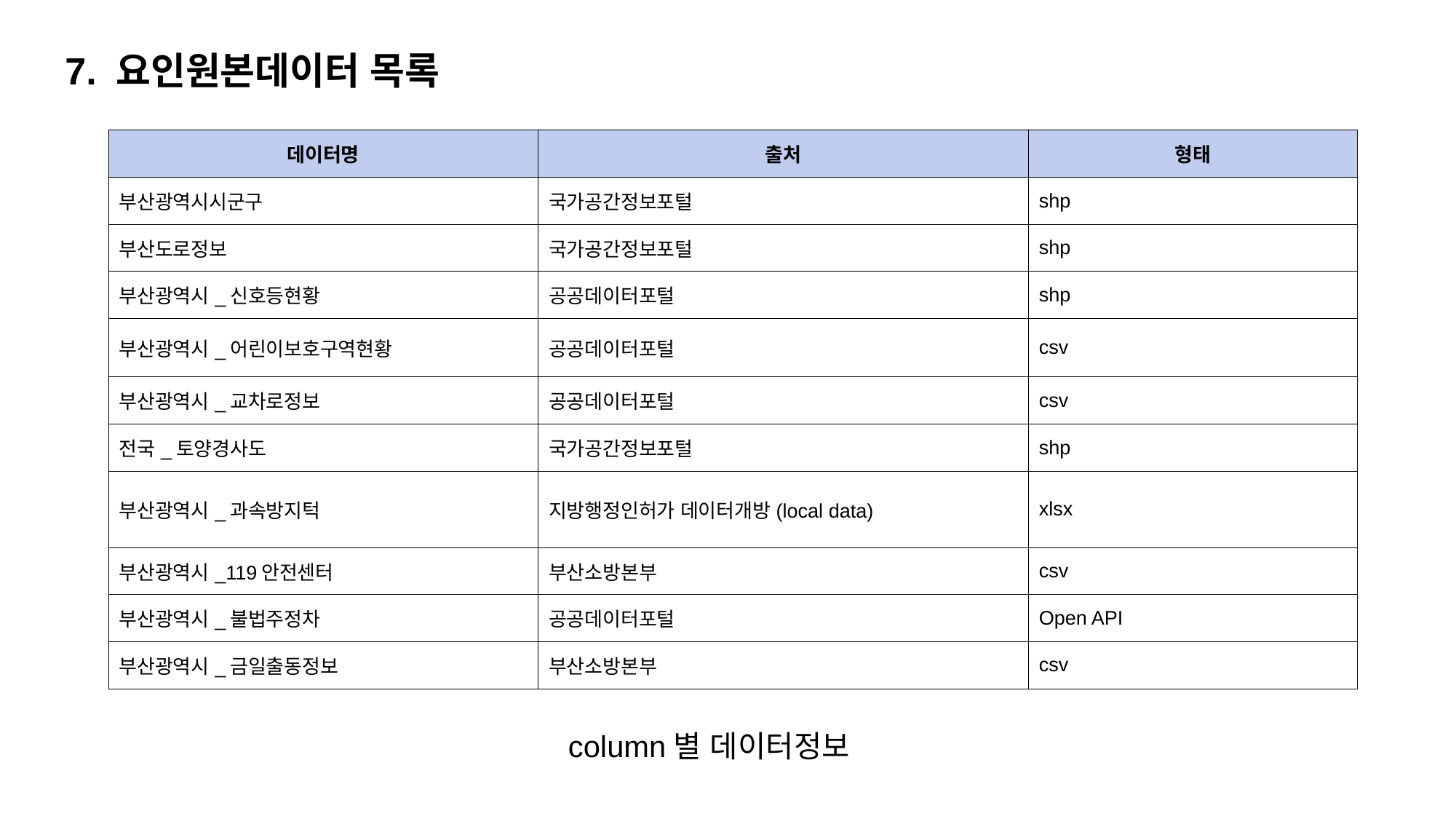

# 7. 요인원본데이터 목록
| 데이터명 | 출처 | 형태 |
| --- | --- | --- |
| 부산광역시시군구 | 국가공간정보포털 | shp |
| 부산도로정보 | 국가공간정보포털 | shp |
| 부산광역시\_신호등현황 | 공공데이터포털 | shp |
| 부산광역시\_어린이보호구역현황 | 공공데이터포털 | csv |
| 부산광역시\_교차로정보 | 공공데이터포털 | csv |
| 전국\_토양경사도 | 국가공간정보포털 | shp |
| 부산광역시\_과속방지턱 | 지방행정인허가 데이터개방(local data) | xlsx |
| 부산광역시\_119안전센터 | 부산소방본부 | csv |
| 부산광역시\_불법주정차 | 공공데이터포털 | Open API |
| 부산광역시\_금일출동정보 | 부산소방본부 | csv |
column별 데이터정보